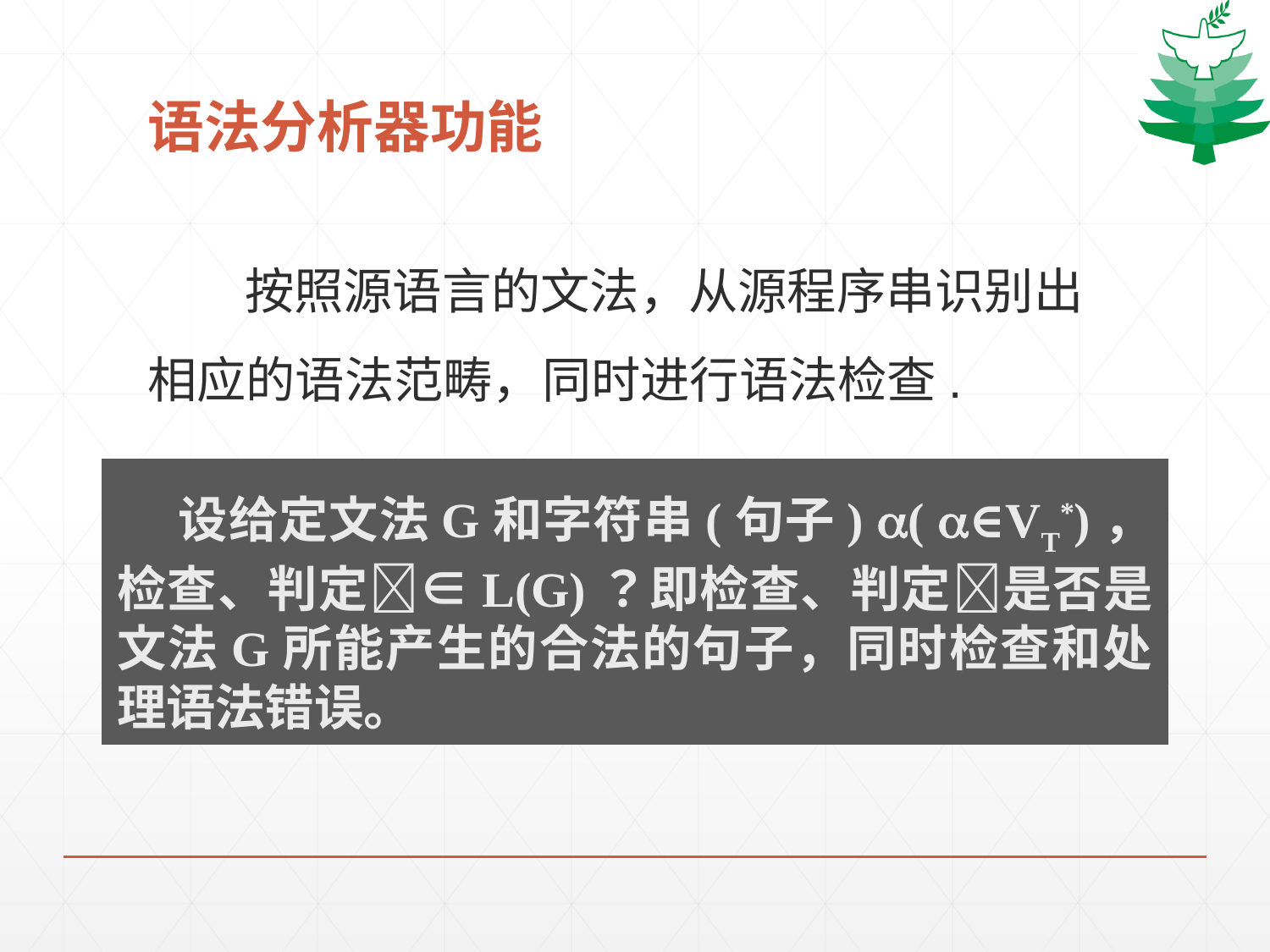

# 语法分析器功能
  按照源语言的文法，从源程序串识别出相应的语法范畴，同时进行语法检查.
    设给定文法G和字符串(句子) α( α∈VT*)，检查、判定α∈L(G)？即检查、判定α是否是文法G所能产生的合法的句子，同时检查和处理语法错误。